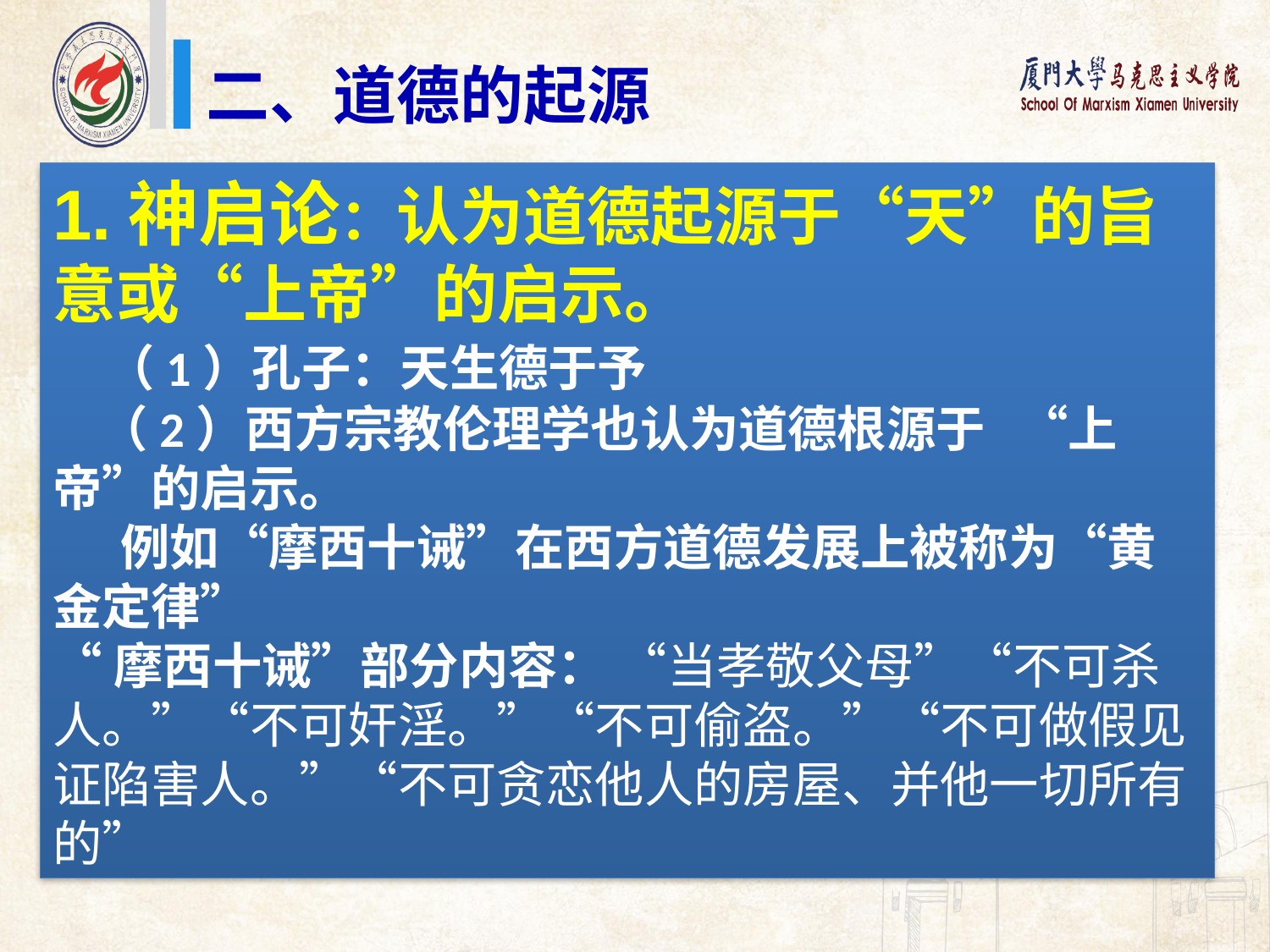

二、道德的起源
1.神启论：认为道德起源于“天”的旨意或“上帝”的启示。
   （1）孔子：天生德于予
   （2）西方宗教伦理学也认为道德根源于   “上帝”的启示。
     例如“摩西十诫”在西方道德发展上被称为“黄金定律”
“摩西十诫”部分内容： “当孝敬父母”“不可杀人。”“不可奸淫。”“不可偷盗。”“不可做假见证陷害人。”“不可贪恋他人的房屋、并他一切所有 的”